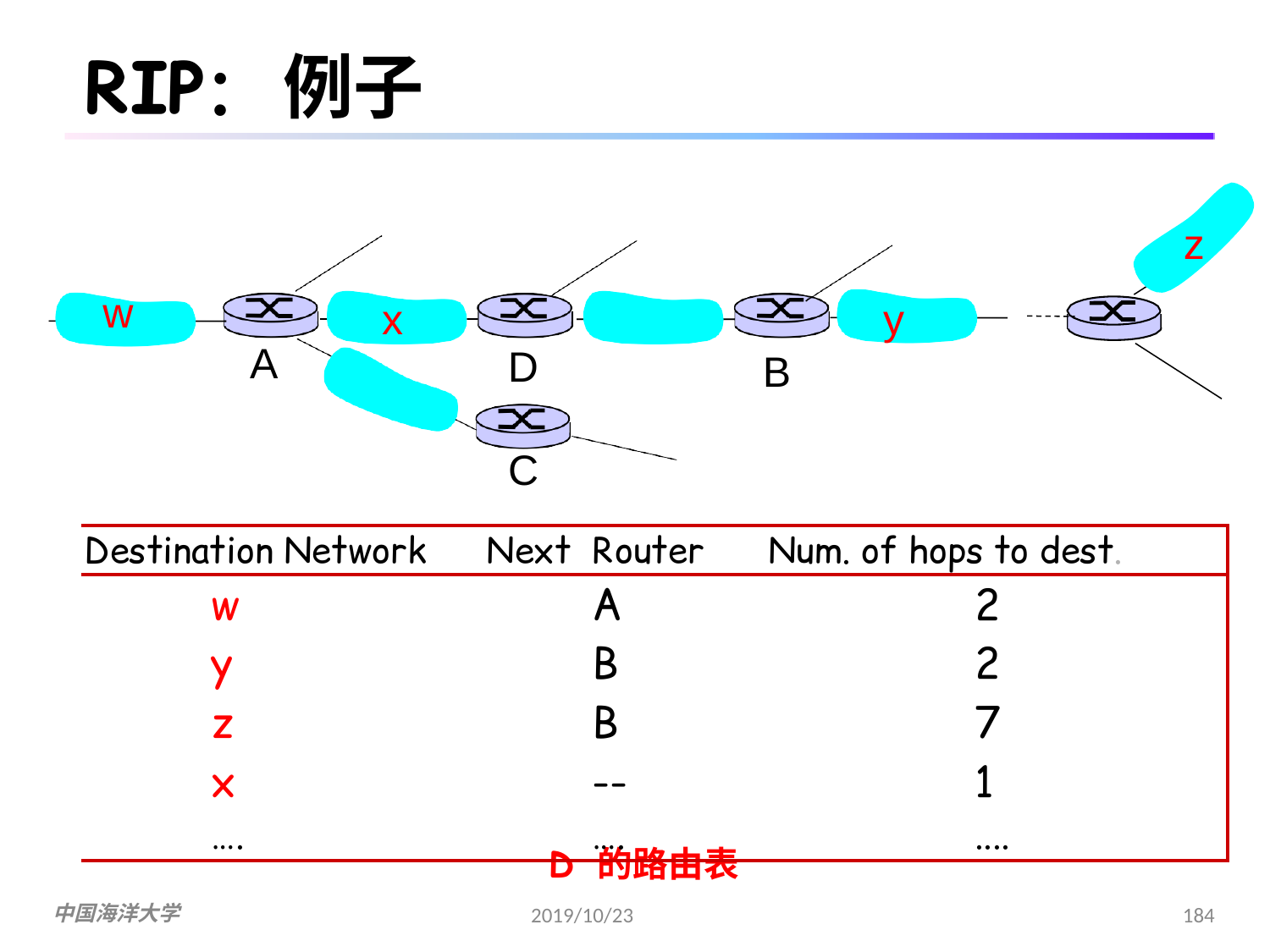

# RIP: 例子

z

w
x
y

A
D

B
|  | C |  |  |
| --- | --- | --- | --- |
| Destination Network | Next | Router | Num. of hops to dest. |
| w |  | A | 2 |
| y |  | B | 2 |
| z |  | B | 7 |
| x …. |  | -- …. | 1 .... |
D 的路由表